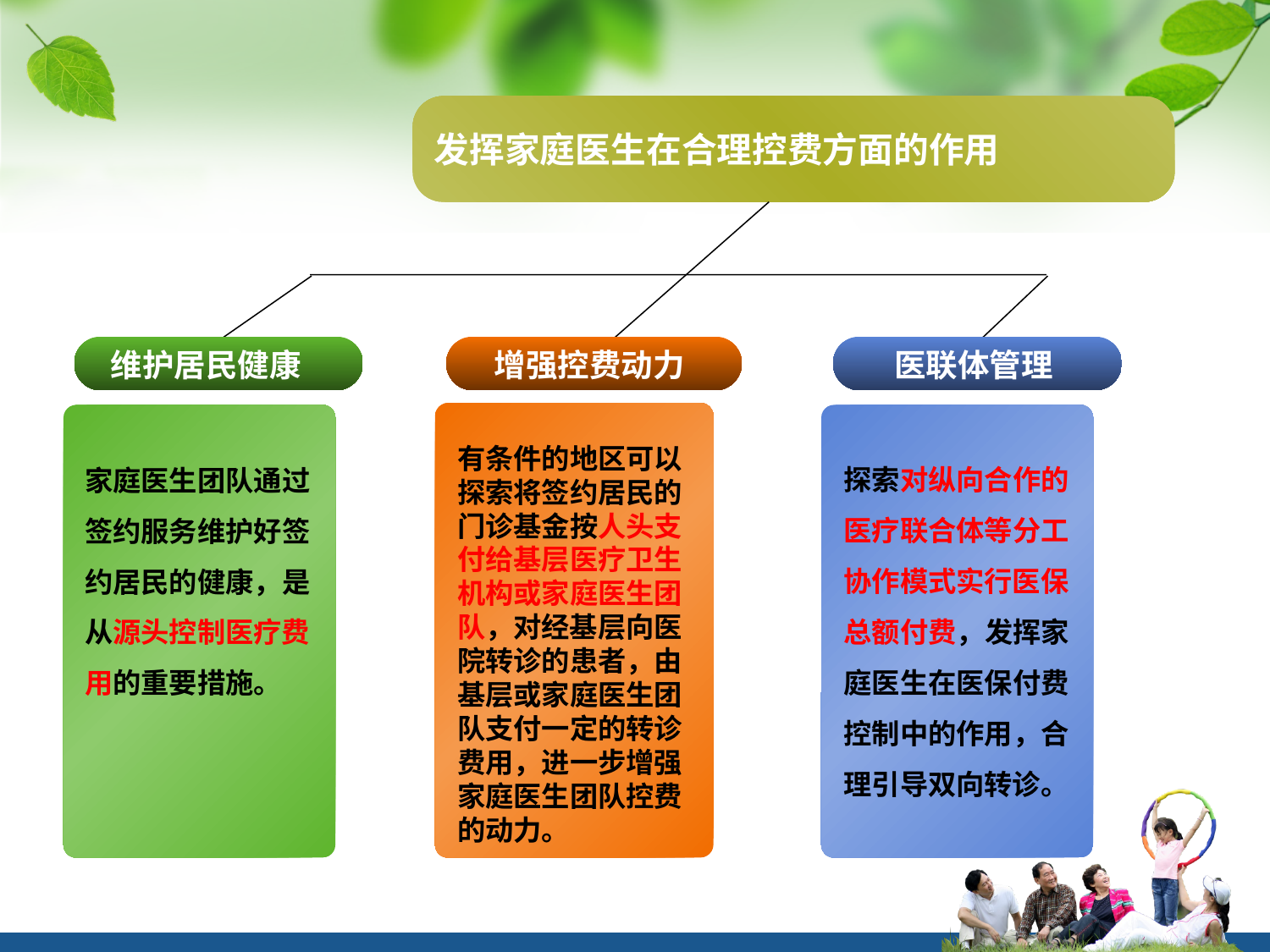

发挥家庭医生在合理控费方面的作用

维护居民健康
增强控费动力
医联体管理

有条件的地区可以探索将签约居民的门诊基金按人头支付给基层医疗卫生机构或家庭医生团队，对经基层向医院转诊的患者，由基层或家庭医生团队支付一定的转诊费用，进一步增强家庭医生团队控费的动力。
探索对纵向合作的医疗联合体等分工协作模式实行医保总额付费，发挥家庭医生在医保付费控制中的作用，合理引导双向转诊。
家庭医生团队通过签约服务维护好签约居民的健康，是从源头控制医疗费用的重要措施。